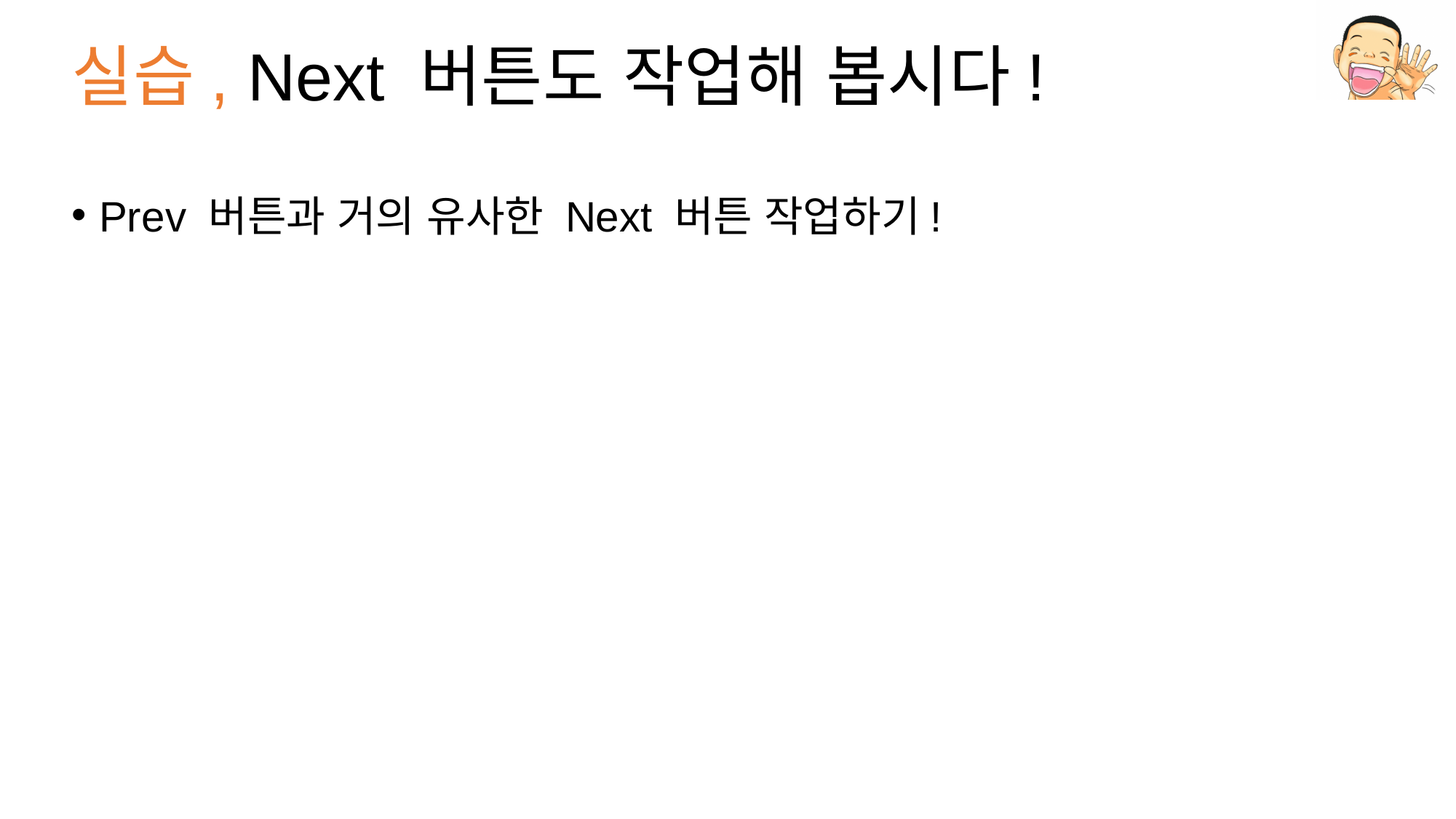

# 실습, Next 버튼도 작업해 봅시다!
Prev 버튼과 거의 유사한 Next 버튼 작업하기!